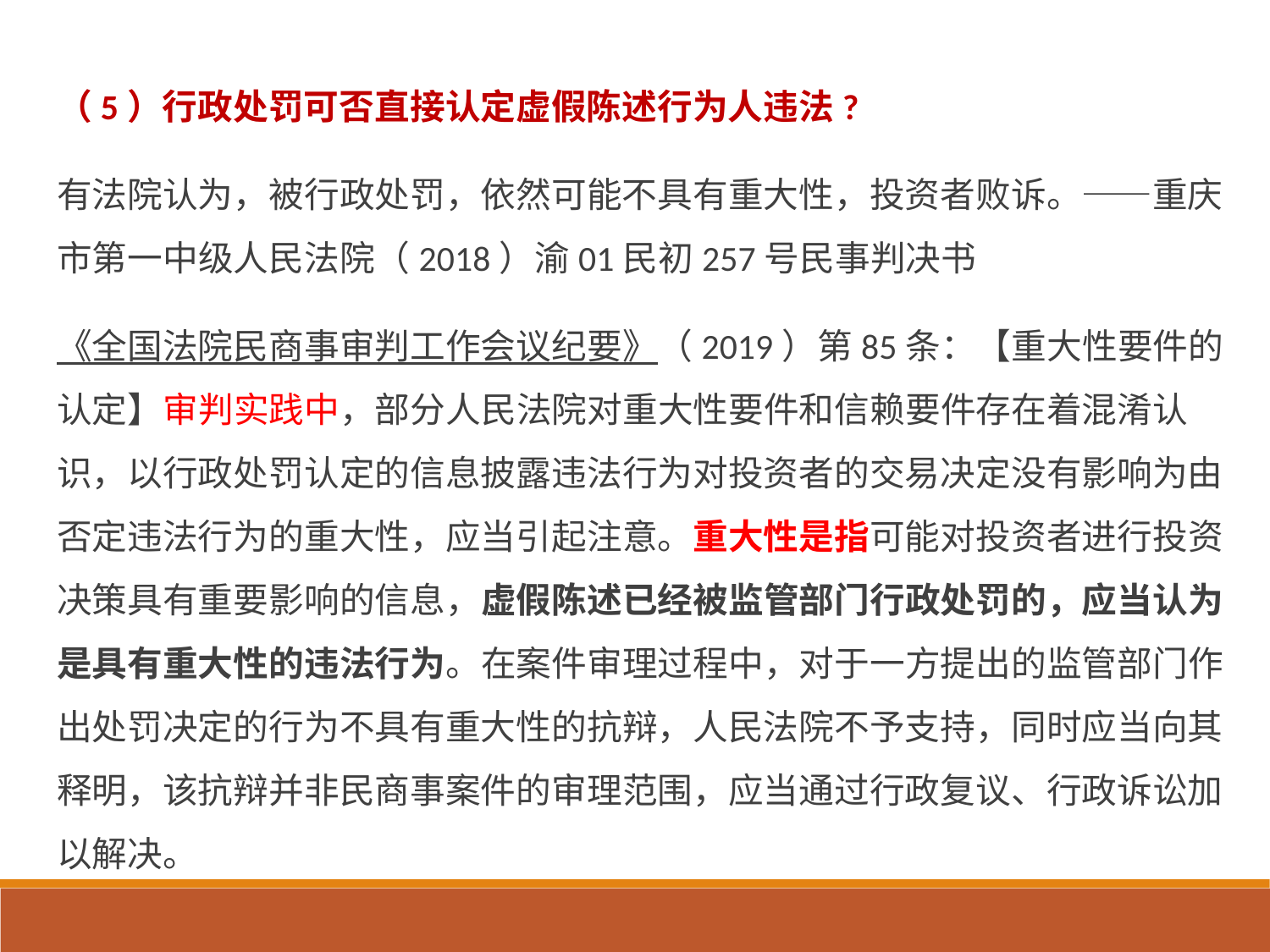

（5）行政处罚可否直接认定虚假陈述行为人违法?
有法院认为，被行政处罚，依然可能不具有重大性，投资者败诉。——重庆市第一中级人民法院（2018）渝01民初257号民事判决书
《全国法院民商事审判工作会议纪要》（2019）第85条：【重大性要件的认定】审判实践中，部分人民法院对重大性要件和信赖要件存在着混淆认识，以行政处罚认定的信息披露违法行为对投资者的交易决定没有影响为由否定违法行为的重大性，应当引起注意。重大性是指可能对投资者进行投资决策具有重要影响的信息，虚假陈述已经被监管部门行政处罚的，应当认为是具有重大性的违法行为。在案件审理过程中，对于一方提出的监管部门作出处罚决定的行为不具有重大性的抗辩，人民法院不予支持，同时应当向其释明，该抗辩并非民商事案件的审理范围，应当通过行政复议、行政诉讼加以解决。